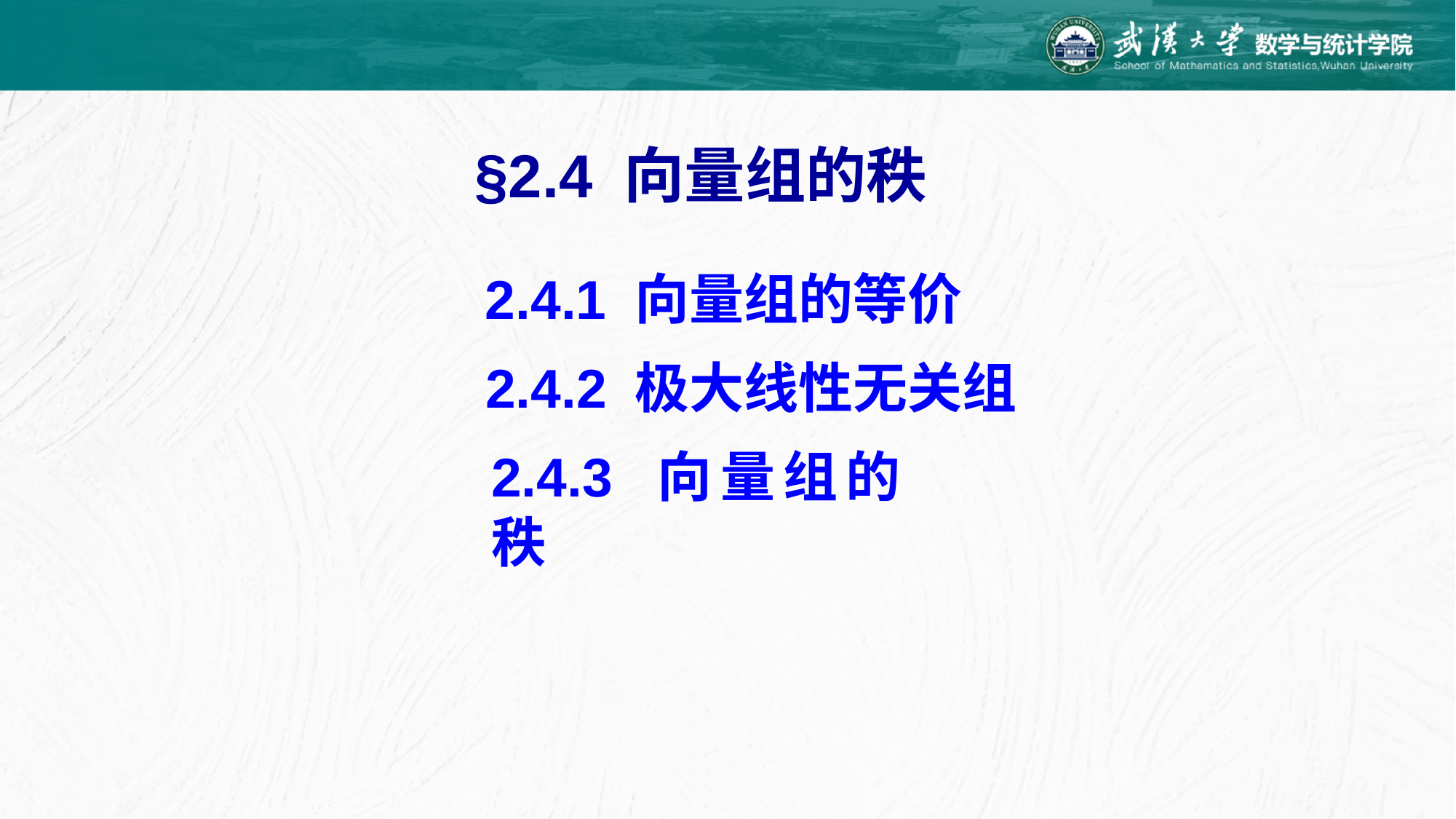

§2.4 向量组的秩
2.4.1 向量组的等价
2.4.2 极大线性无关组
2.4.3 向量组的秩